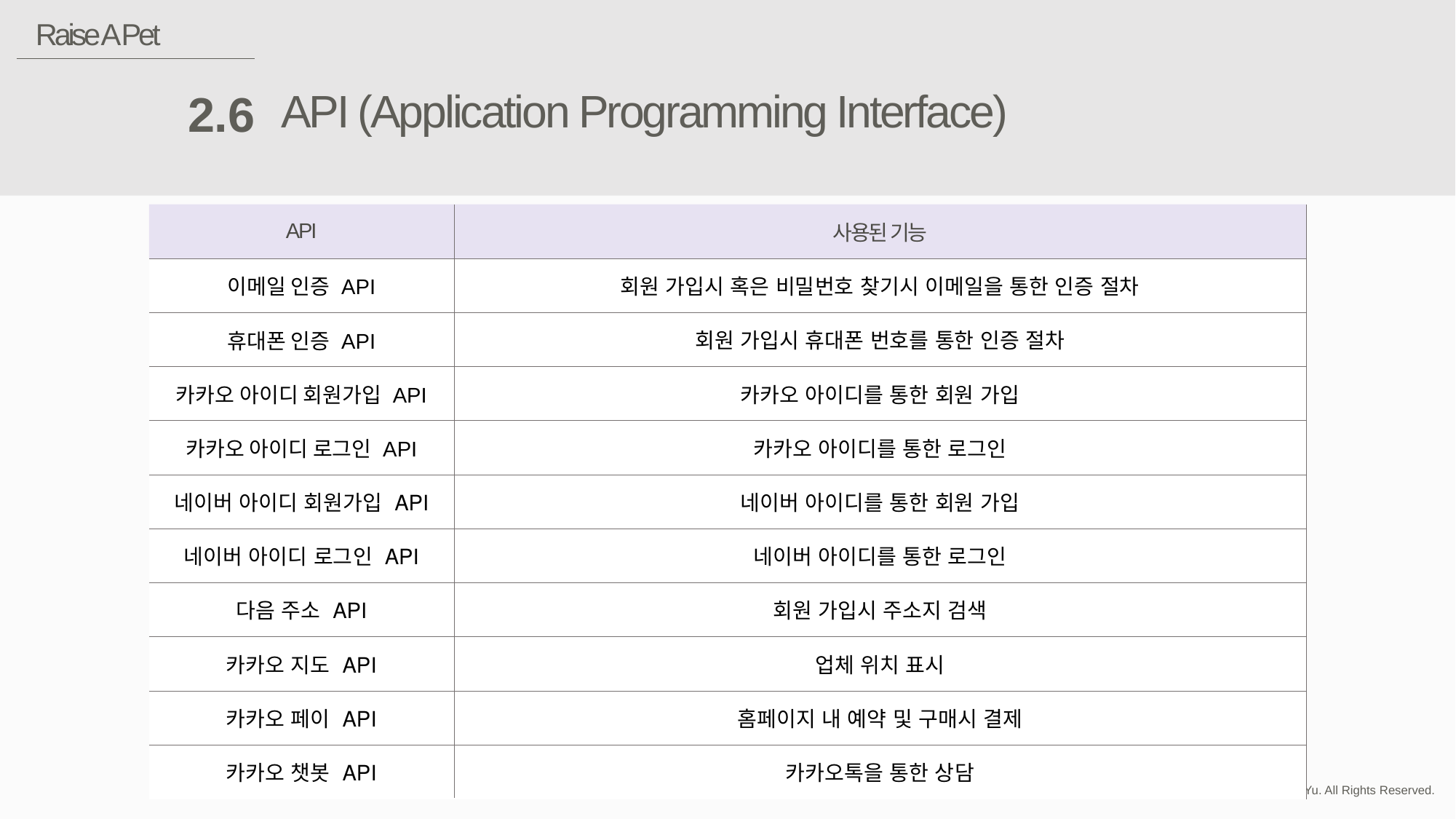

Raise A Pet

API (Application Programming Interface)
2.6
| API | 사용된 기능 |
| --- | --- |
| 이메일 인증 API | 회원 가입시 혹은 비밀번호 찾기시 이메일을 통한 인증 절차 |
| 휴대폰 인증 API | 회원 가입시 휴대폰 번호를 통한 인증 절차 |
| 카카오 아이디 회원가입 API | 카카오 아이디를 통한 회원 가입 |
| 카카오 아이디 로그인 API | 카카오 아이디를 통한 로그인 |
| 네이버 아이디 회원가입 API | 네이버 아이디를 통한 회원 가입 |
| 네이버 아이디 로그인 API | 네이버 아이디를 통한 로그인 |
| 다음 주소 API | 회원 가입시 주소지 검색 |
| 카카오 지도 API | 업체 위치 표시 |
| 카카오 페이 API | 홈페이지 내 예약 및 구매시 결제 |
| 카카오 챗봇 API | 카카오톡을 통한 상담 |